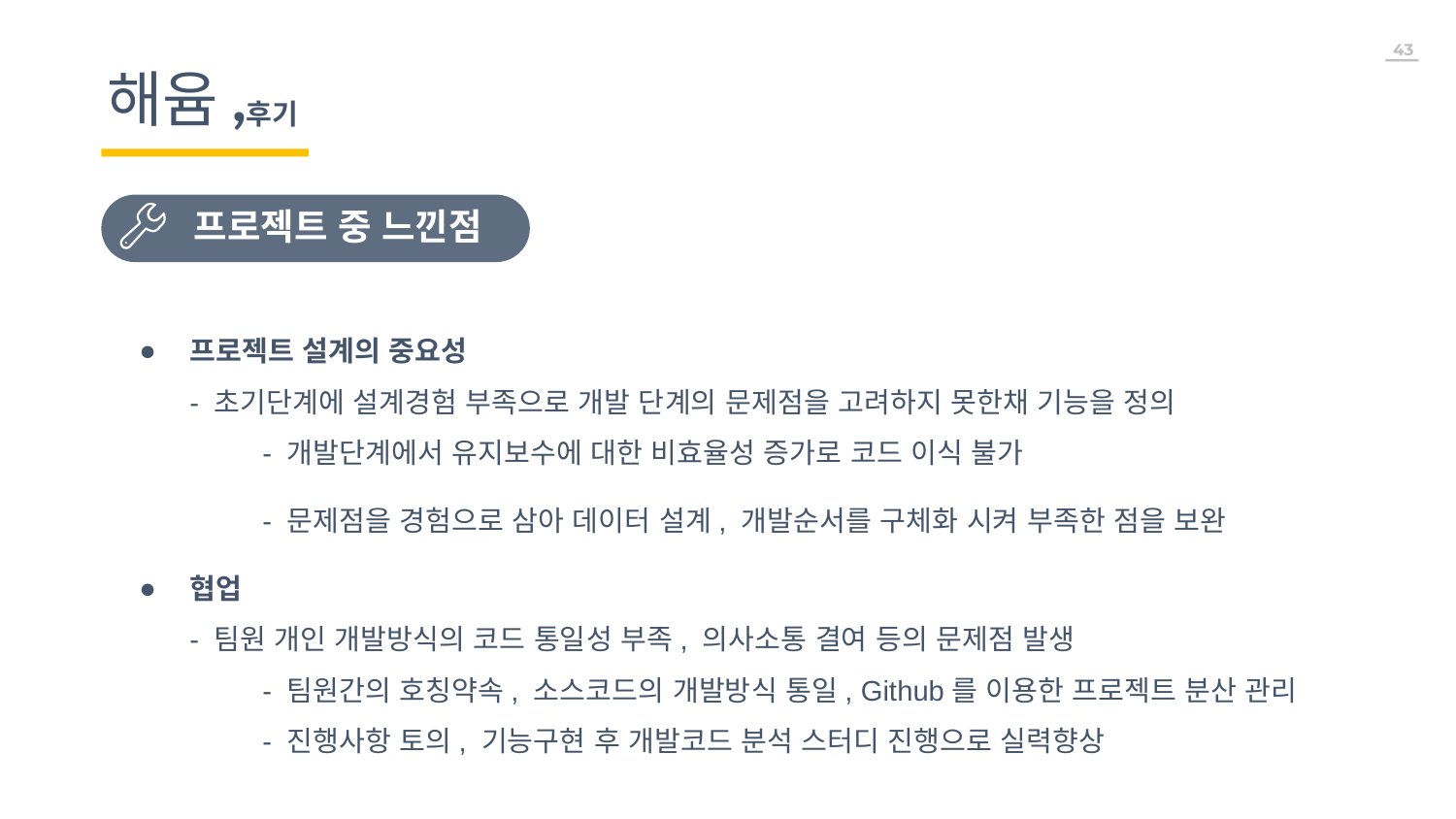

해윰,
후기

프로젝트 중 느낀점

프로젝트 설계의 중요성
- 초기단계에 설계경험 부족으로 개발 단계의 문제점을 고려하지 못한채 기능을 정의
	- 개발단계에서 유지보수에 대한 비효율성 증가로 코드 이식 불가
	- 문제점을 경험으로 삼아 데이터 설계, 개발순서를 구체화 시켜 부족한 점을 보완
협업
- 팀원 개인 개발방식의 코드 통일성 부족, 의사소통 결여 등의 문제점 발생
	- 팀원간의 호칭약속, 소스코드의 개발방식 통일, Github를 이용한 프로젝트 분산 관리
	- 진행사항 토의, 기능구현 후 개발코드 분석 스터디 진행으로 실력향상